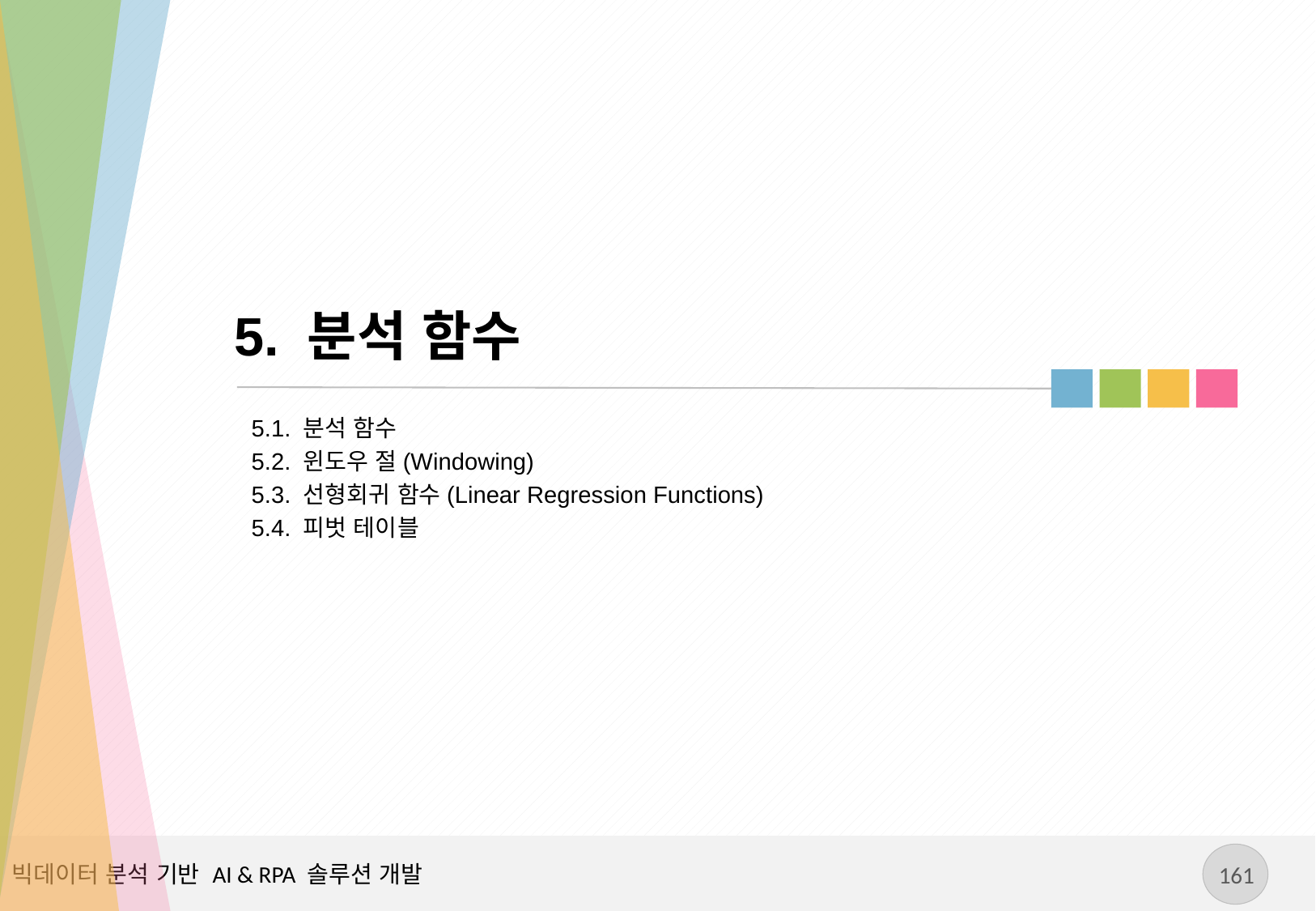

# 5. 분석 함수
5.1. 분석 함수
5.2. 윈도우 절(Windowing)
5.3. 선형회귀 함수(Linear Regression Functions)
5.4. 피벗 테이블